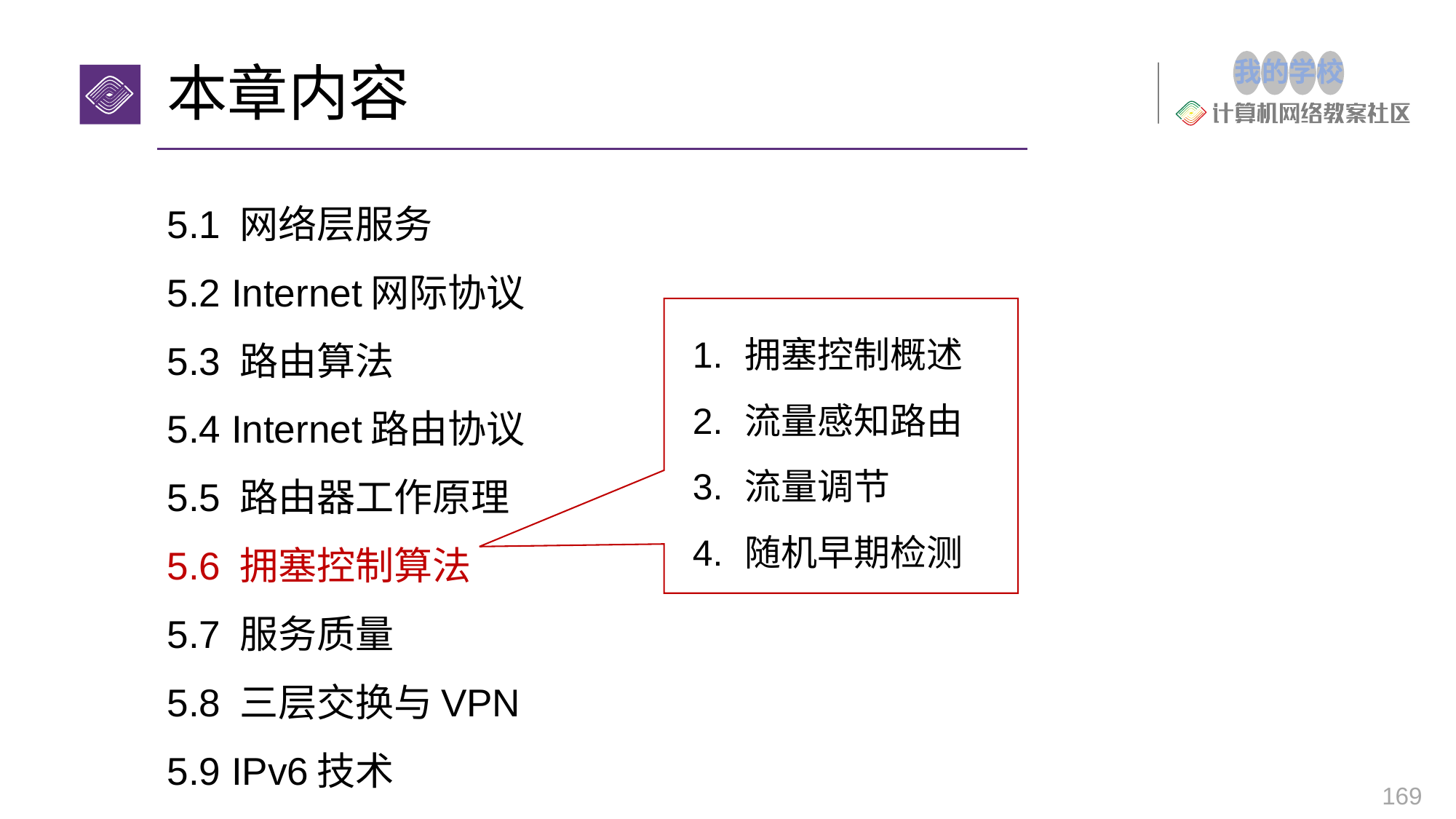

# 本章内容
5.1 网络层服务
5.2 Internet网际协议
5.3 路由算法
5.4 Internet路由协议
5.5 路由器工作原理
5.6 拥塞控制算法
5.7 服务质量
5.8 三层交换与VPN
5.9 IPv6技术
拥塞控制概述
流量感知路由
流量调节
随机早期检测
169